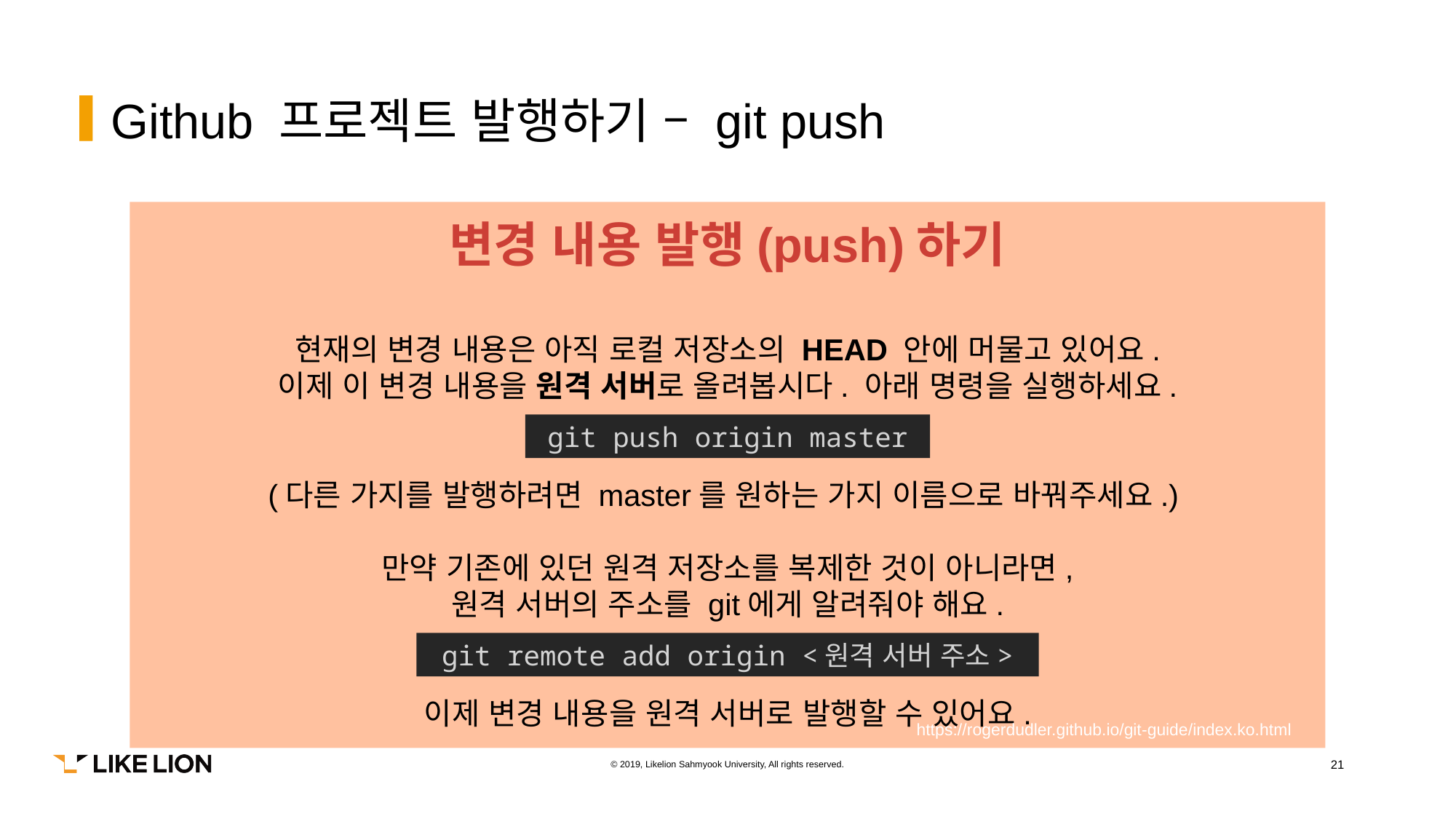

# Github 프로젝트 발행하기 – git push

변경 내용 발행(push)하기

현재의 변경 내용은 아직 로컬 저장소의 HEAD 안에 머물고 있어요.
이제 이 변경 내용을 원격 서버로 올려봅시다. 아래 명령을 실행하세요.
(다른 가지를 발행하려면 master를 원하는 가지 이름으로 바꿔주세요.) 
만약 기존에 있던 원격 저장소를 복제한 것이 아니라면,
원격 서버의 주소를 git에게 알려줘야 해요.
이제 변경 내용을 원격 서버로 발행할 수 있어요.
git push origin master
git remote add origin <원격 서버 주소>
https://rogerdudler.github.io/git-guide/index.ko.html
21